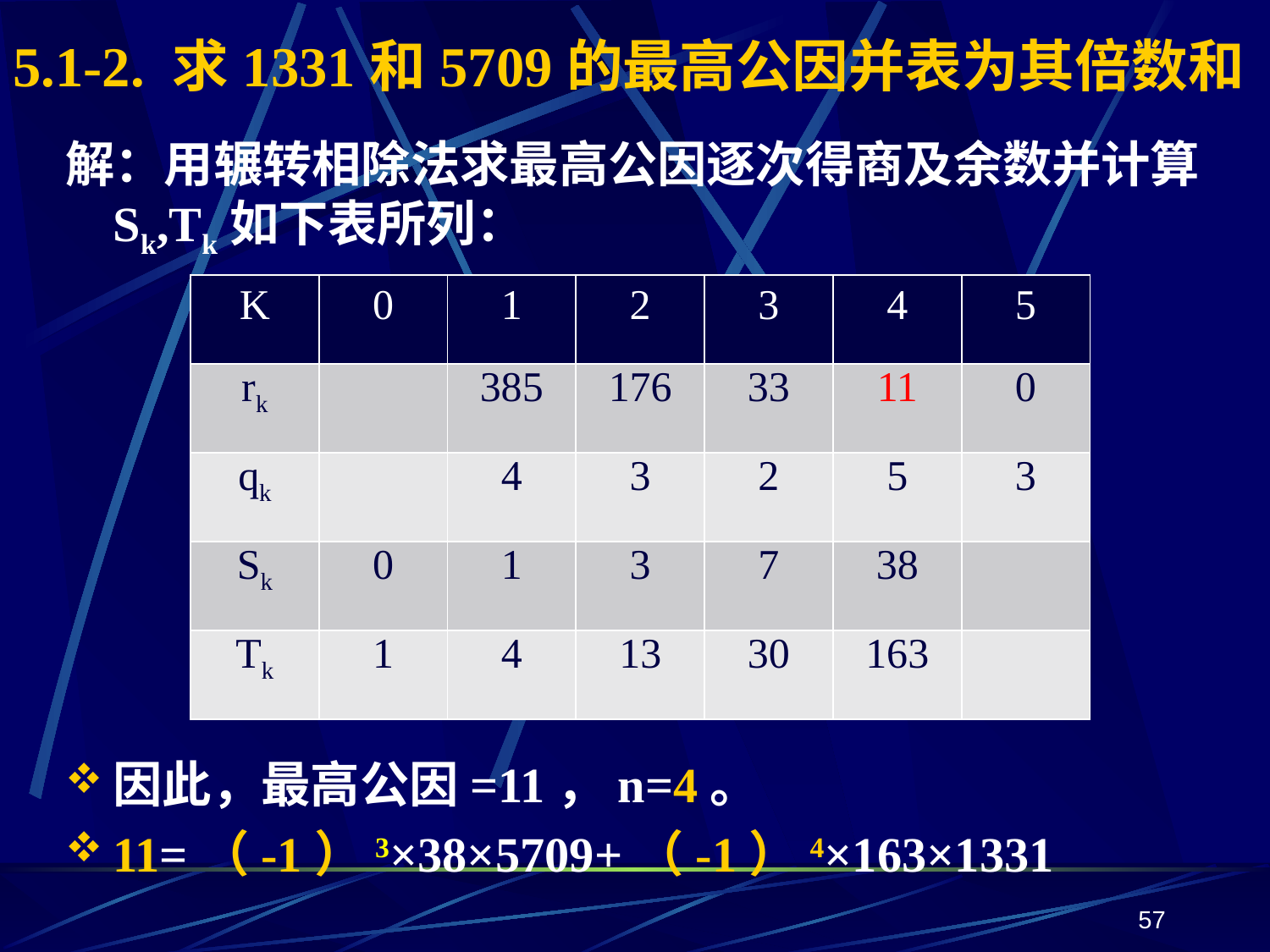

# 5.1-2. 求1331和5709的最高公因并表为其倍数和
解：用辗转相除法求最高公因逐次得商及余数并计算Sk,Tk如下表所列：

因此，最高公因=11，n=4。
11=（-1）3×38×5709+（-1）4×163×1331

| K | 0 | 1 | 2 | 3 | 4 | 5 |
| --- | --- | --- | --- | --- | --- | --- |
| rk |  | 385 | 176 | 33 | 11 | 0 |
| qk |  | 4 | 3 | 2 | 5 | 3 |
| Sk | 0 | 1 | 3 | 7 | 38 |  |
| Tk | 1 | 4 | 13 | 30 | 163 |  |

57